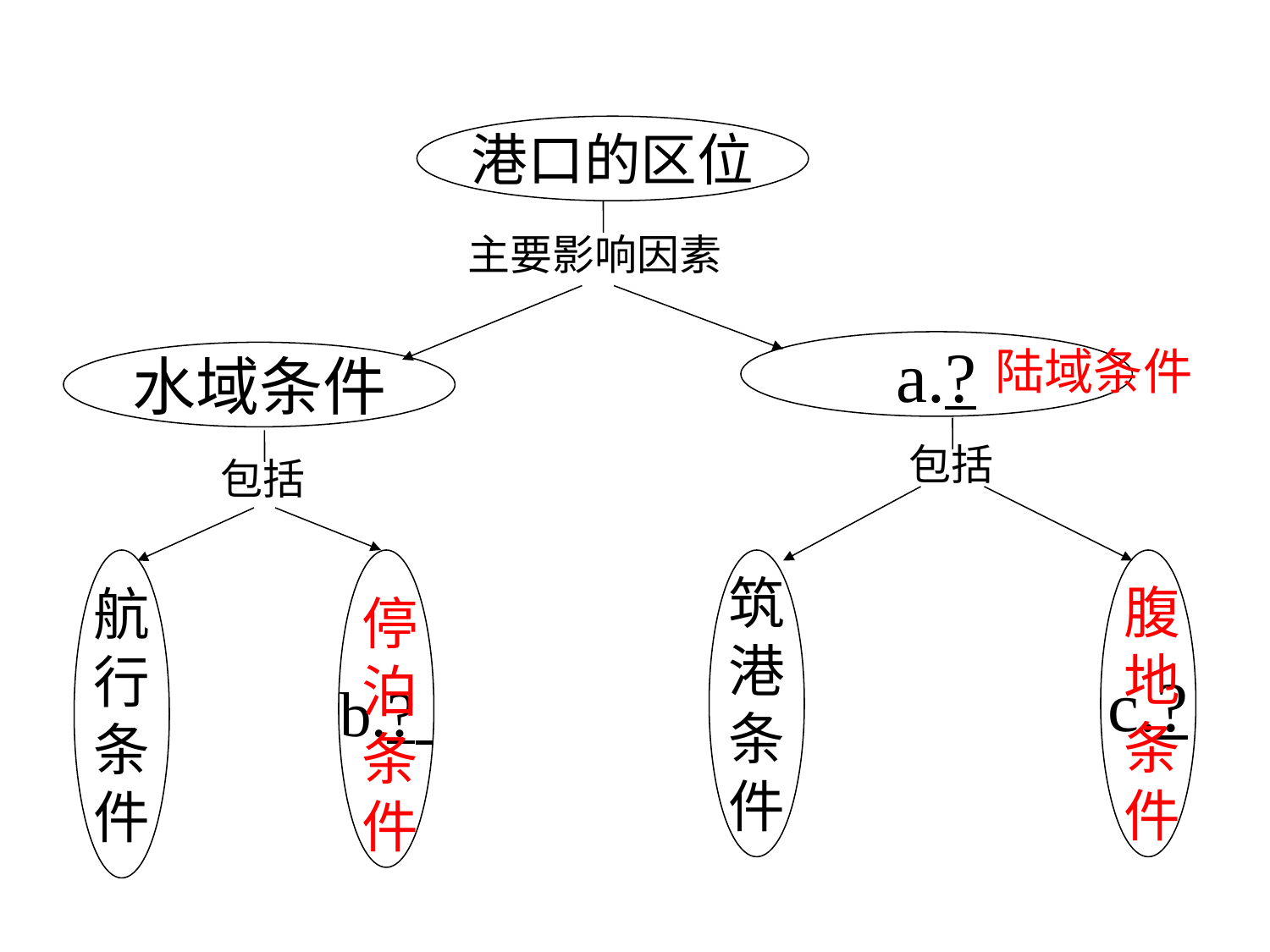

港口的区位

主要影响因素

a.?
陆域条件
水域条件

包括
包括

航
行
条
件
b.?
筑
港
条
件
c.?
腹
地
条
件
停泊条件